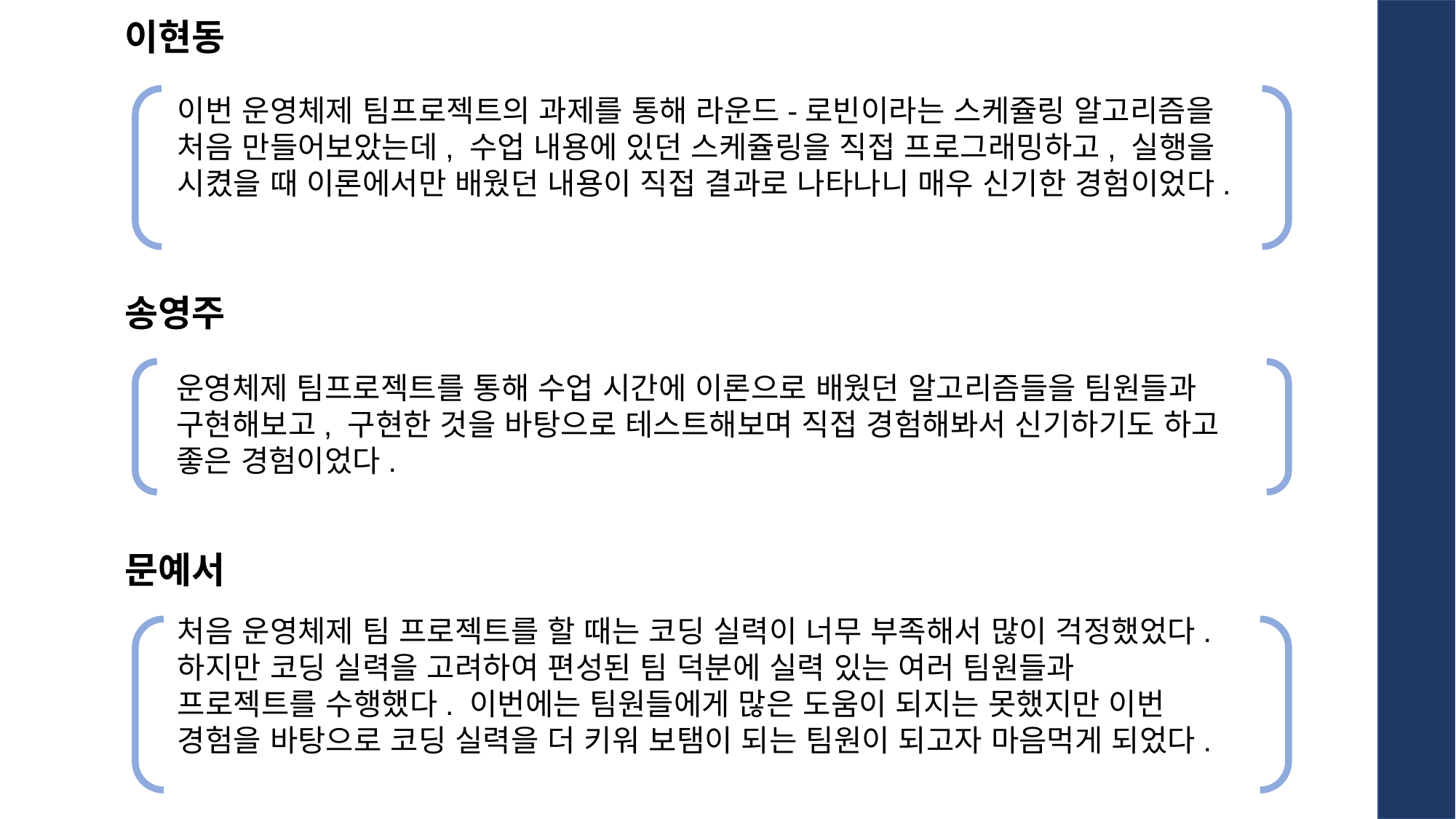

이현동
이번 운영체제 팀프로젝트의 과제를 통해 라운드-로빈이라는 스케쥴링 알고리즘을 처음 만들어보았는데, 수업 내용에 있던 스케쥴링을 직접 프로그래밍하고, 실행을 시켰을 때 이론에서만 배웠던 내용이 직접 결과로 나타나니 매우 신기한 경험이었다.

송영주

운영체제 팀프로젝트를 통해 수업 시간에 이론으로 배웠던 알고리즘들을 팀원들과 구현해보고, 구현한 것을 바탕으로 테스트해보며 직접 경험해봐서 신기하기도 하고 좋은 경험이었다.
문예서
처음 운영체제 팀 프로젝트를 할 때는 코딩 실력이 너무 부족해서 많이 걱정했었다. 하지만 코딩 실력을 고려하여 편성된 팀 덕분에 실력 있는 여러 팀원들과 프로젝트를 수행했다. 이번에는 팀원들에게 많은 도움이 되지는 못했지만 이번 경험을 바탕으로 코딩 실력을 더 키워 보탬이 되는 팀원이 되고자 마음먹게 되었다.